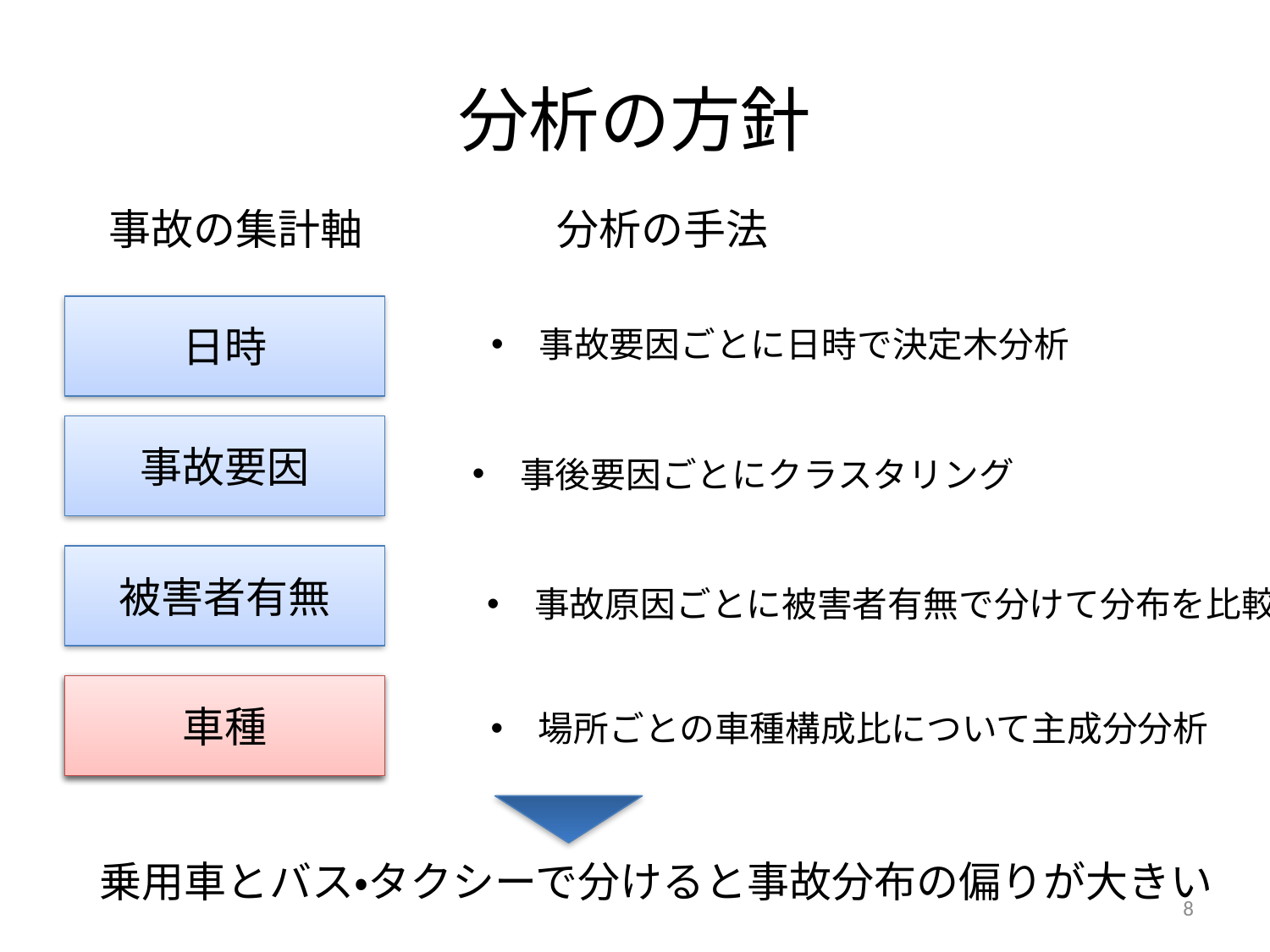

# 分析の方針
事故の集計軸
分析の手法
日時
事故要因ごとに日時で決定木分析
事故要因
事後要因ごとにクラスタリング
被害者有無
事故原因ごとに被害者有無で分けて分布を比較
車種
車種
場所ごとの車種構成比について主成分分析

乗用車とバス・タクシーで分けると事故分布の偏りが大きい
8